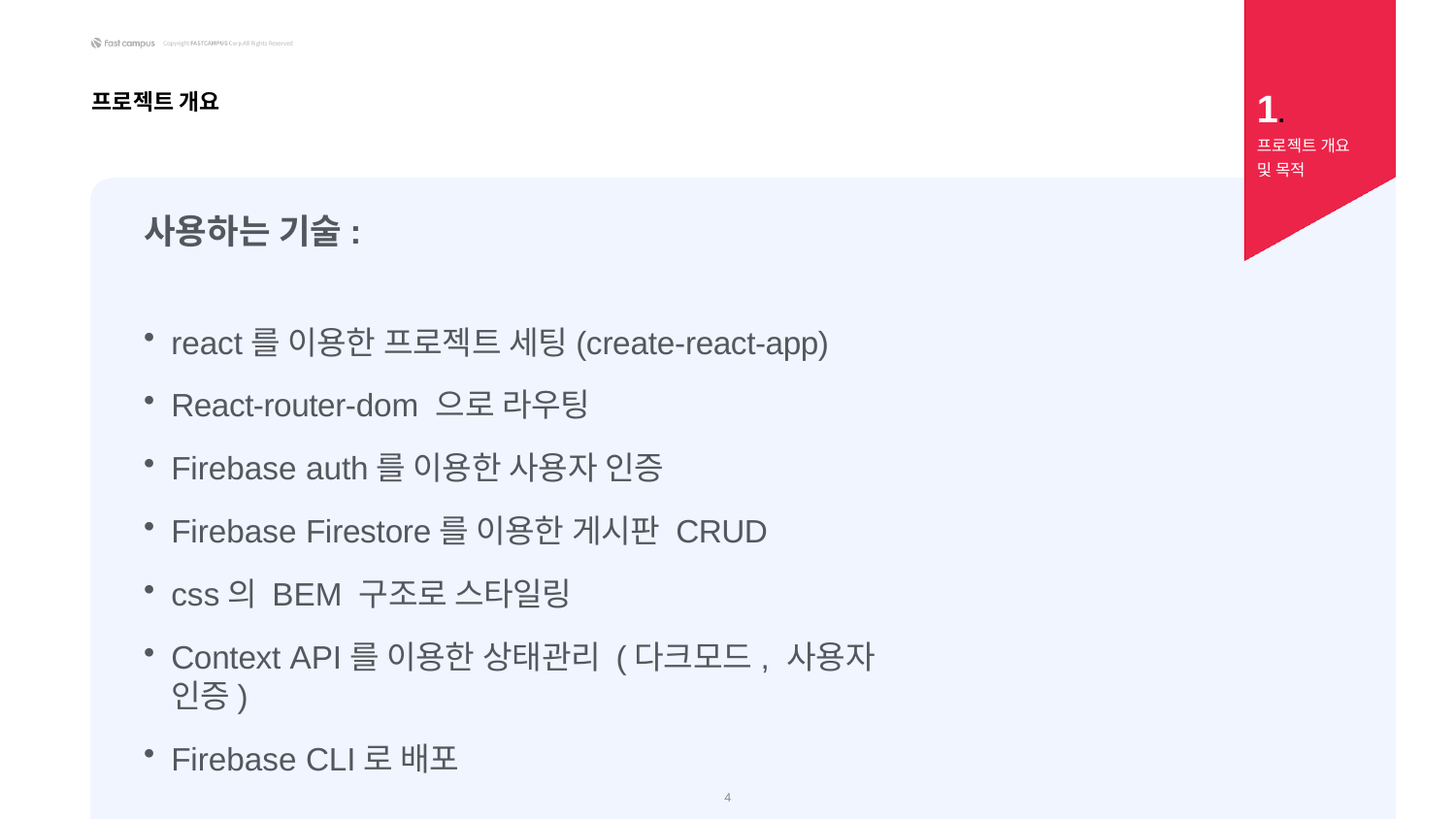

1.
프로젝트 개요 및 목적
프로젝트 개요
사용하는 기술:

react를 이용한 프로젝트 세팅(create-react-app)
React-router-dom 으로 라우팅
Firebase auth를 이용한 사용자 인증
Firebase Firestore를 이용한 게시판 CRUD
css의 BEM 구조로 스타일링
Context API를 이용한 상태관리 (다크모드, 사용자 인증)
Firebase CLI로 배포
4